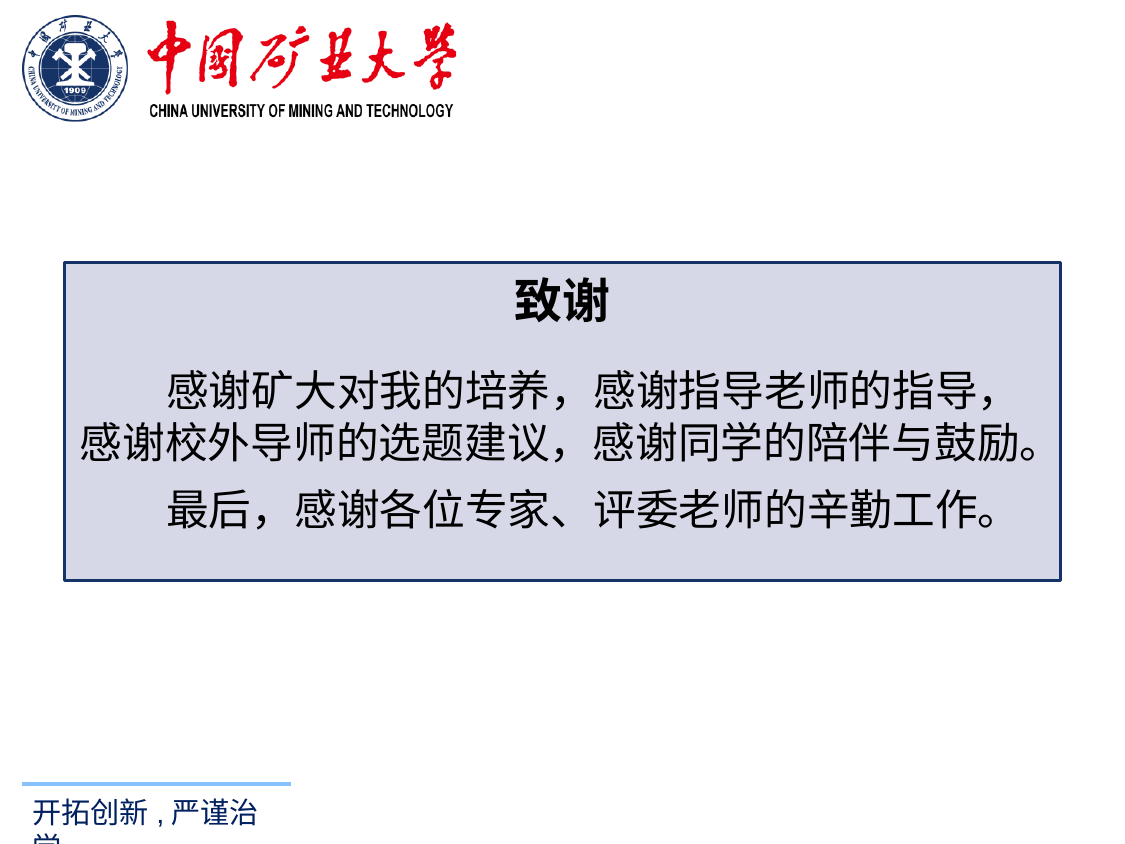

致谢

感谢矿大对我的培养，感谢指导老师的指导，感谢校外导师的选题建议，感谢同学的陪伴与鼓励。
最后，感谢各位专家、评委老师的辛勤工作。